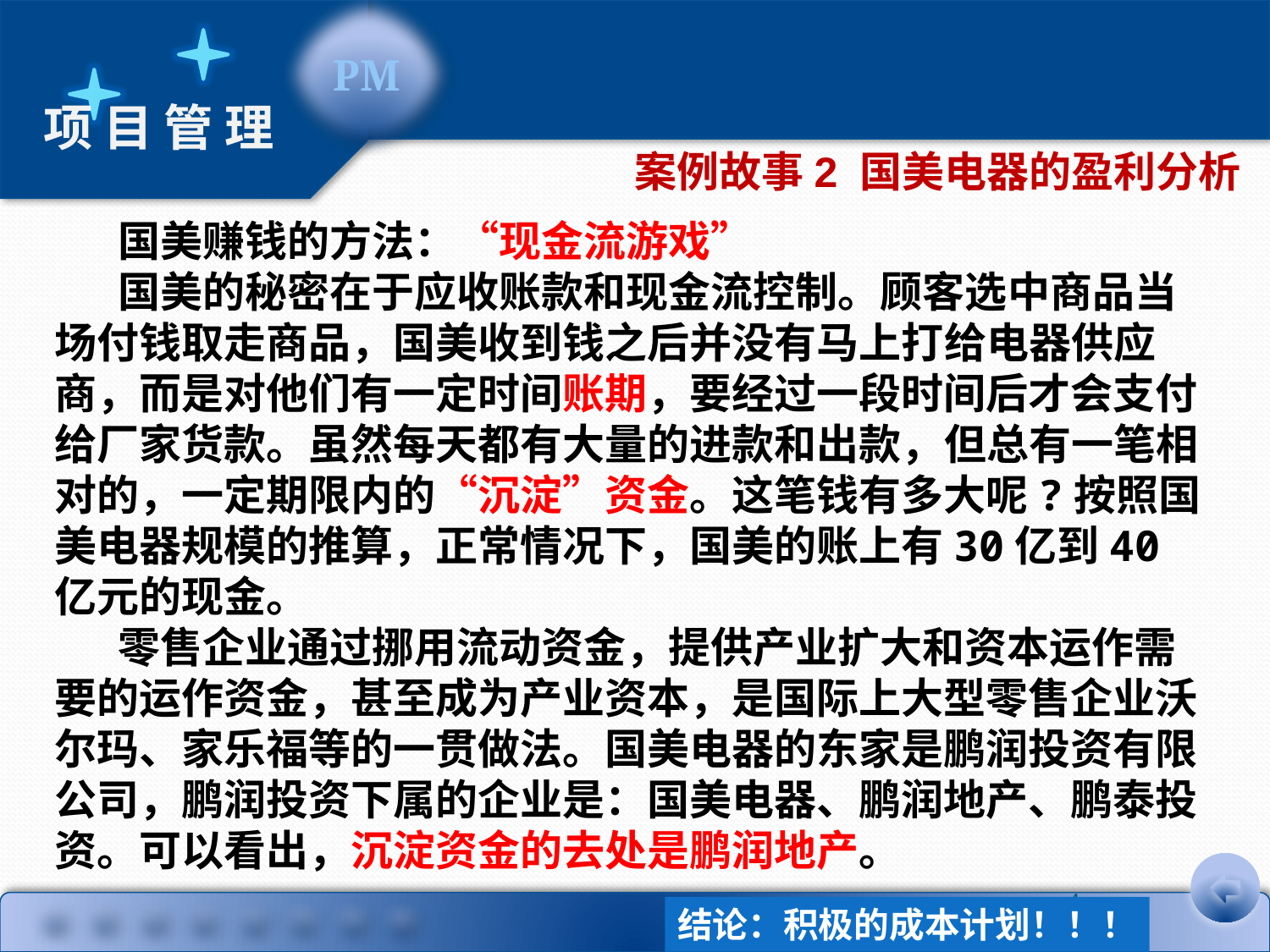

案例故事2 国美电器的盈利分析
国美赚钱的方法：“现金流游戏”
国美的秘密在于应收账款和现金流控制。顾客选中商品当场付钱取走商品，国美收到钱之后并没有马上打给电器供应商，而是对他们有一定时间账期，要经过一段时间后才会支付给厂家货款。虽然每天都有大量的进款和出款，但总有一笔相对的，一定期限内的“沉淀”资金。这笔钱有多大呢?按照国美电器规模的推算，正常情况下，国美的账上有30亿到40亿元的现金。
零售企业通过挪用流动资金，提供产业扩大和资本运作需要的运作资金，甚至成为产业资本，是国际上大型零售企业沃尔玛、家乐福等的一贯做法。国美电器的东家是鹏润投资有限公司，鹏润投资下属的企业是：国美电器、鹏润地产、鹏泰投资。可以看出，沉淀资金的去处是鹏润地产。

4
结论：积极的成本计划！！！